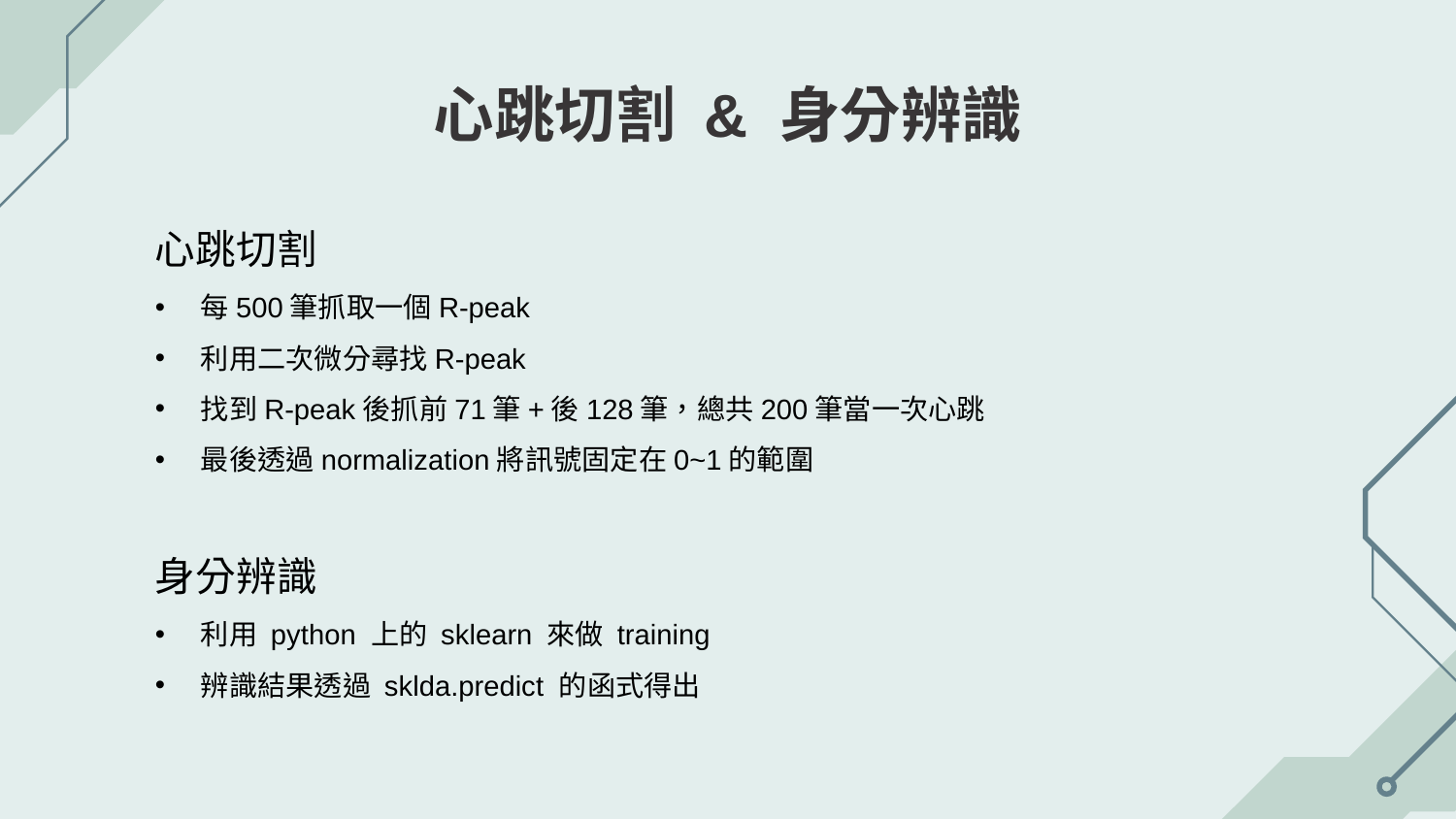

# 心跳切割 & 身分辨識
心跳切割
每500筆抓取一個R-peak
利用二次微分尋找R-peak
找到R-peak後抓前71筆+後128筆，總共200筆當一次心跳
最後透過normalization將訊號固定在0~1的範圍

身分辨識
利用 python 上的 sklearn 來做 training
辨識結果透過 sklda.predict 的函式得出